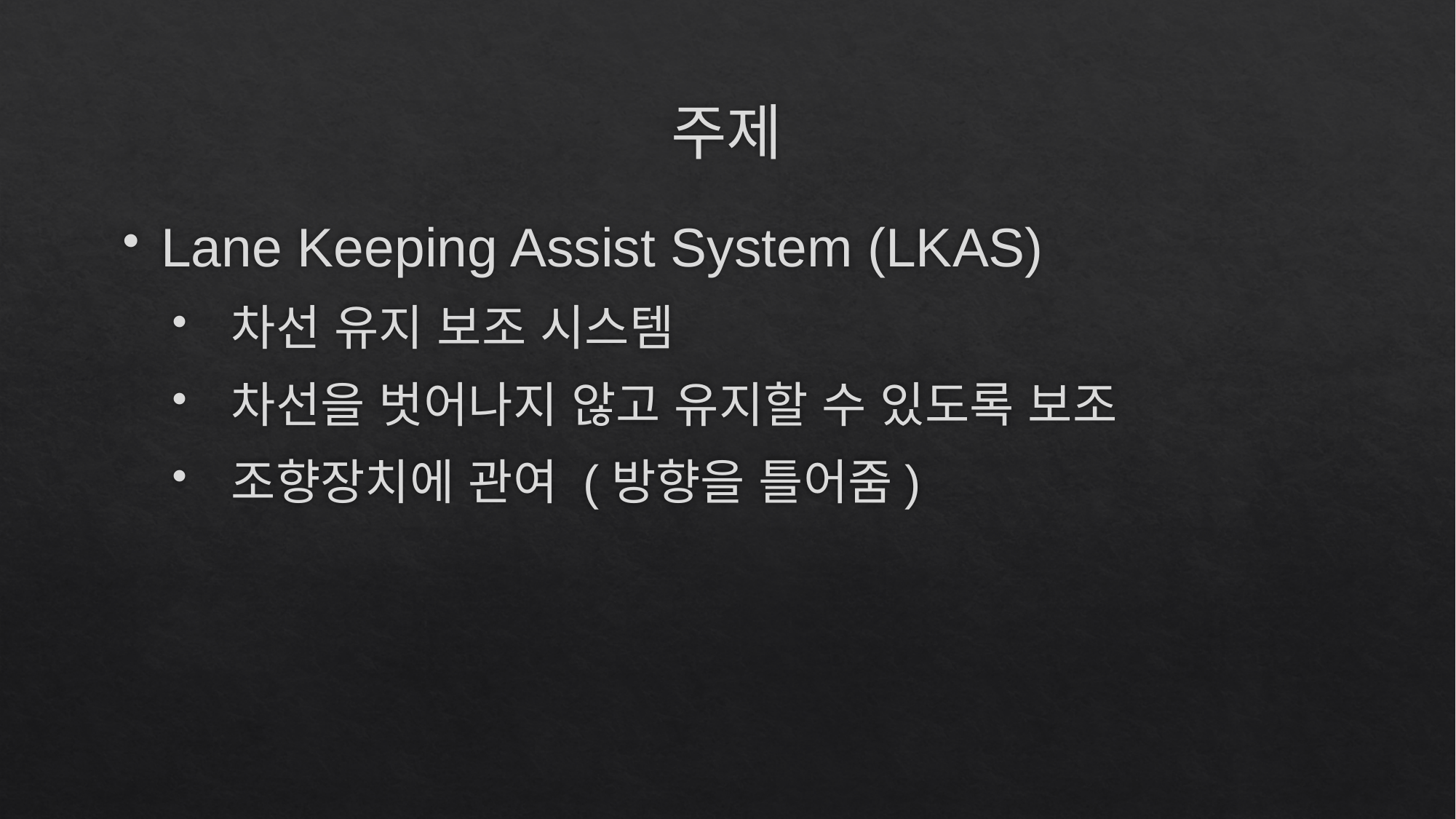

# 주제
Lane Keeping Assist System (LKAS)
 차선 유지 보조 시스템
 차선을 벗어나지 않고 유지할 수 있도록 보조
 조향장치에 관여 (방향을 틀어줌)